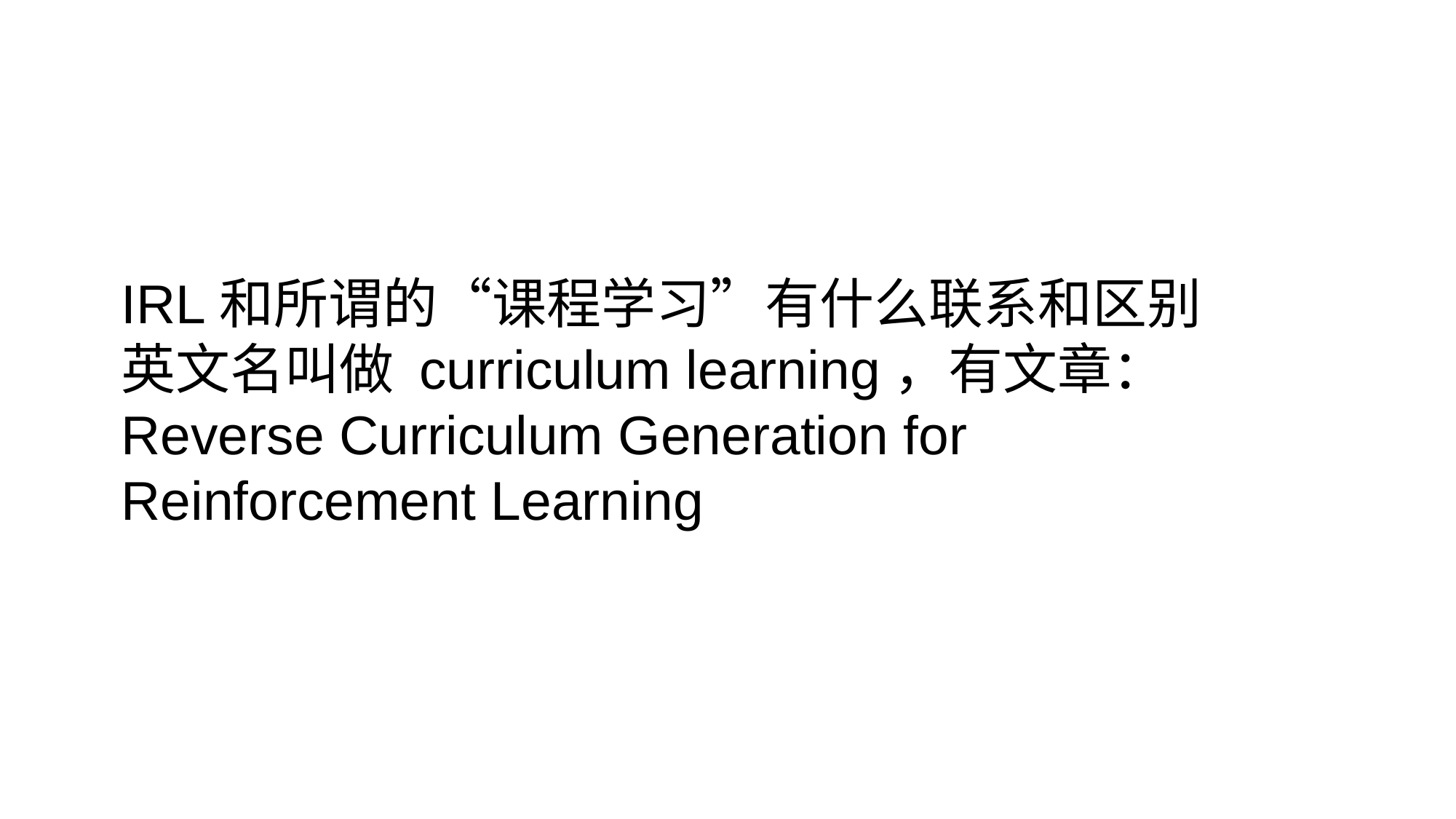

#
IRL和所谓的“课程学习”有什么联系和区别
英文名叫做 curriculum learning，有文章：Reverse Curriculum Generation for Reinforcement Learning